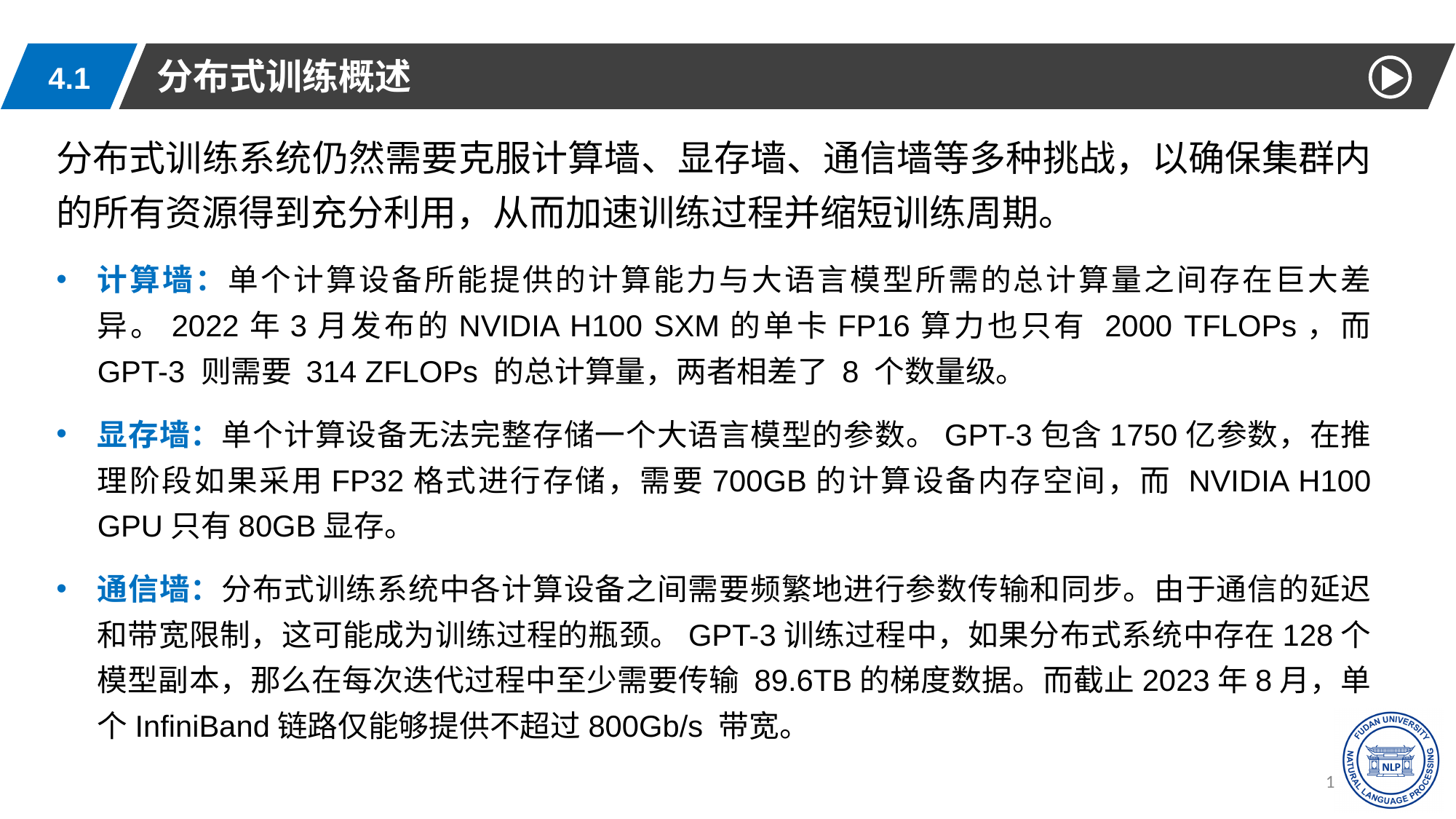

分布式训练概述
4.1

分布式训练系统仍然需要克服计算墙、显存墙、通信墙等多种挑战，以确保集群内的所有资源得到充分利用，从而加速训练过程并缩短训练周期。
计算墙：单个计算设备所能提供的计算能力与大语言模型所需的总计算量之间存在巨大差异。2022年3月发布的NVIDIA H100 SXM的单卡FP16算力也只有 2000 TFLOPs，而 GPT-3 则需要 314 ZFLOPs 的总计算量，两者相差了 8 个数量级。
显存墙：单个计算设备无法完整存储一个大语言模型的参数。GPT-3包含1750亿参数，在推理阶段如果采用FP32格式进行存储，需要700GB的计算设备内存空间，而 NVIDIA H100 GPU只有80GB显存。
通信墙：分布式训练系统中各计算设备之间需要频繁地进行参数传输和同步。由于通信的延迟和带宽限制，这可能成为训练过程的瓶颈。GPT-3训练过程中，如果分布式系统中存在128个模型副本，那么在每次迭代过程中至少需要传输 89.6TB的梯度数据。而截止2023年8月，单个InfiniBand链路仅能够提供不超过800Gb/s 带宽。
11